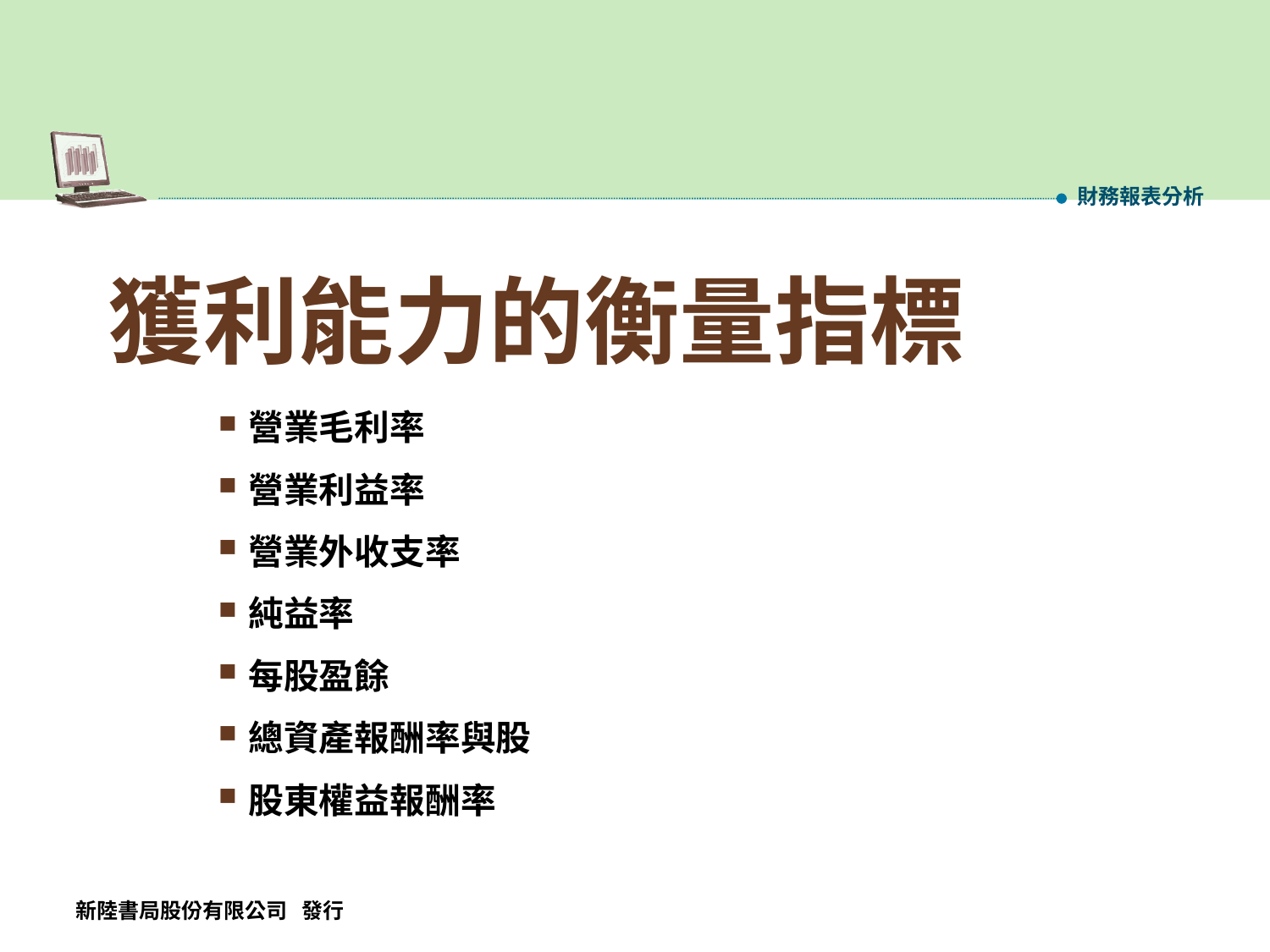

財務報表分析
獲利能力的衡量指標
營業毛利率
營業利益率
營業外收支率
純益率
每股盈餘
總資產報酬率與股
股東權益報酬率